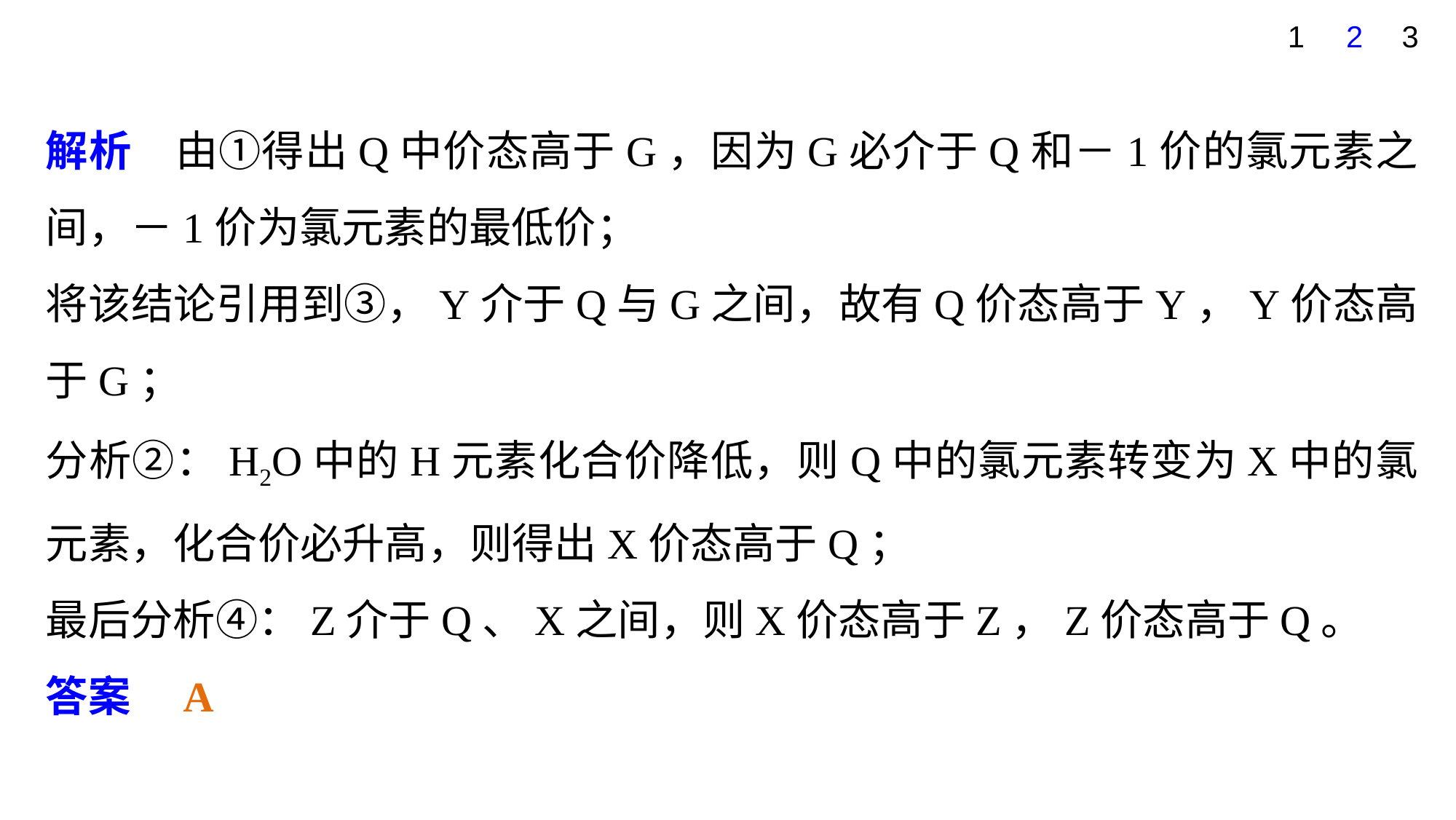

1
2
3
解析　由①得出Q中价态高于G，因为G必介于Q和－1价的氯元素之间，－1价为氯元素的最低价；
将该结论引用到③，Y介于Q与G之间，故有Q价态高于Y，Y价态高于G；
分析②：H2O中的H元素化合价降低，则Q中的氯元素转变为X中的氯元素，化合价必升高，则得出X价态高于Q；
最后分析④：Z介于Q、X之间，则X价态高于Z，Z价态高于Q。
答案　A